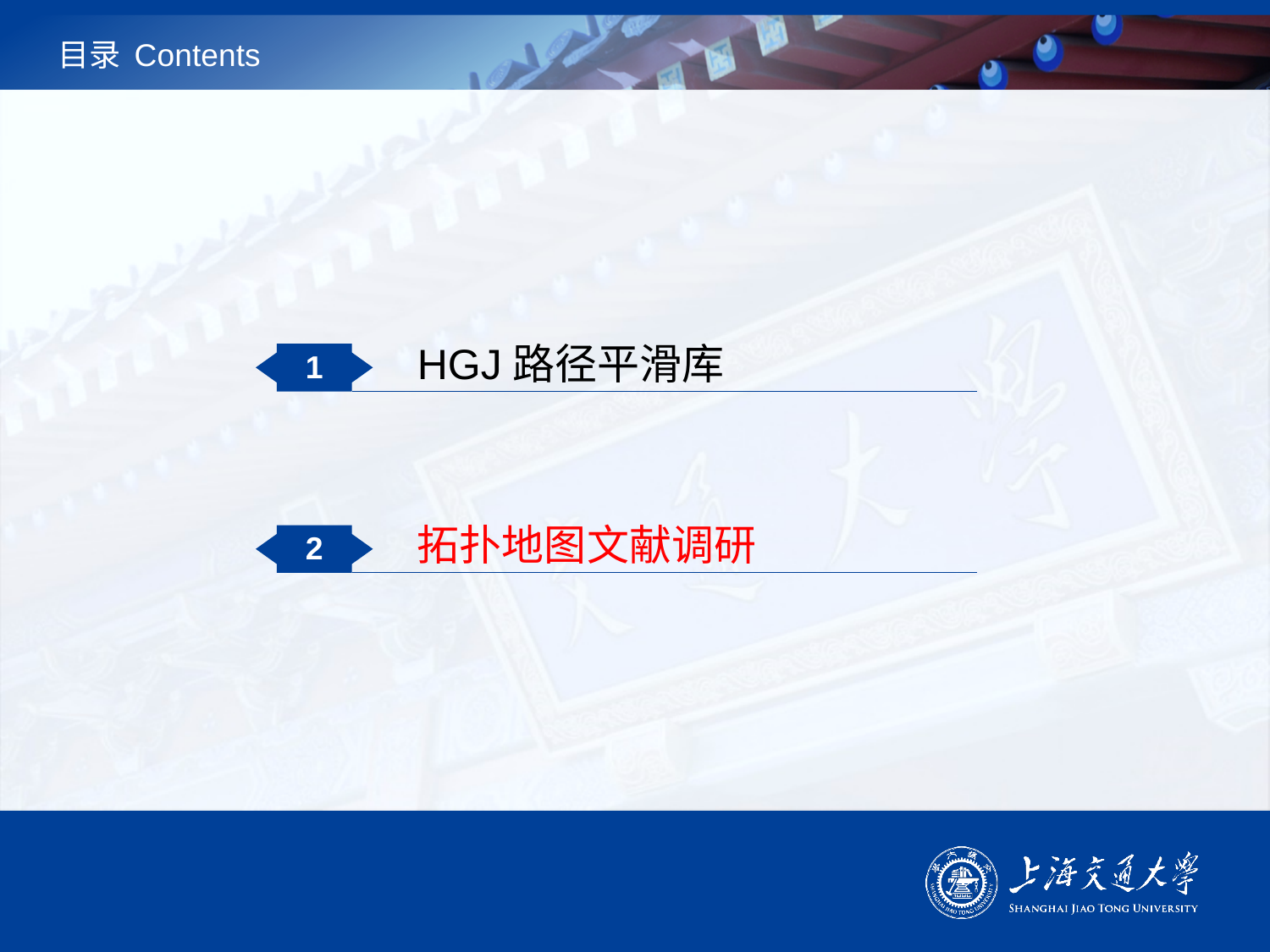

# 目录 Contents
HGJ路径平滑库
1

拓扑地图文献调研
2